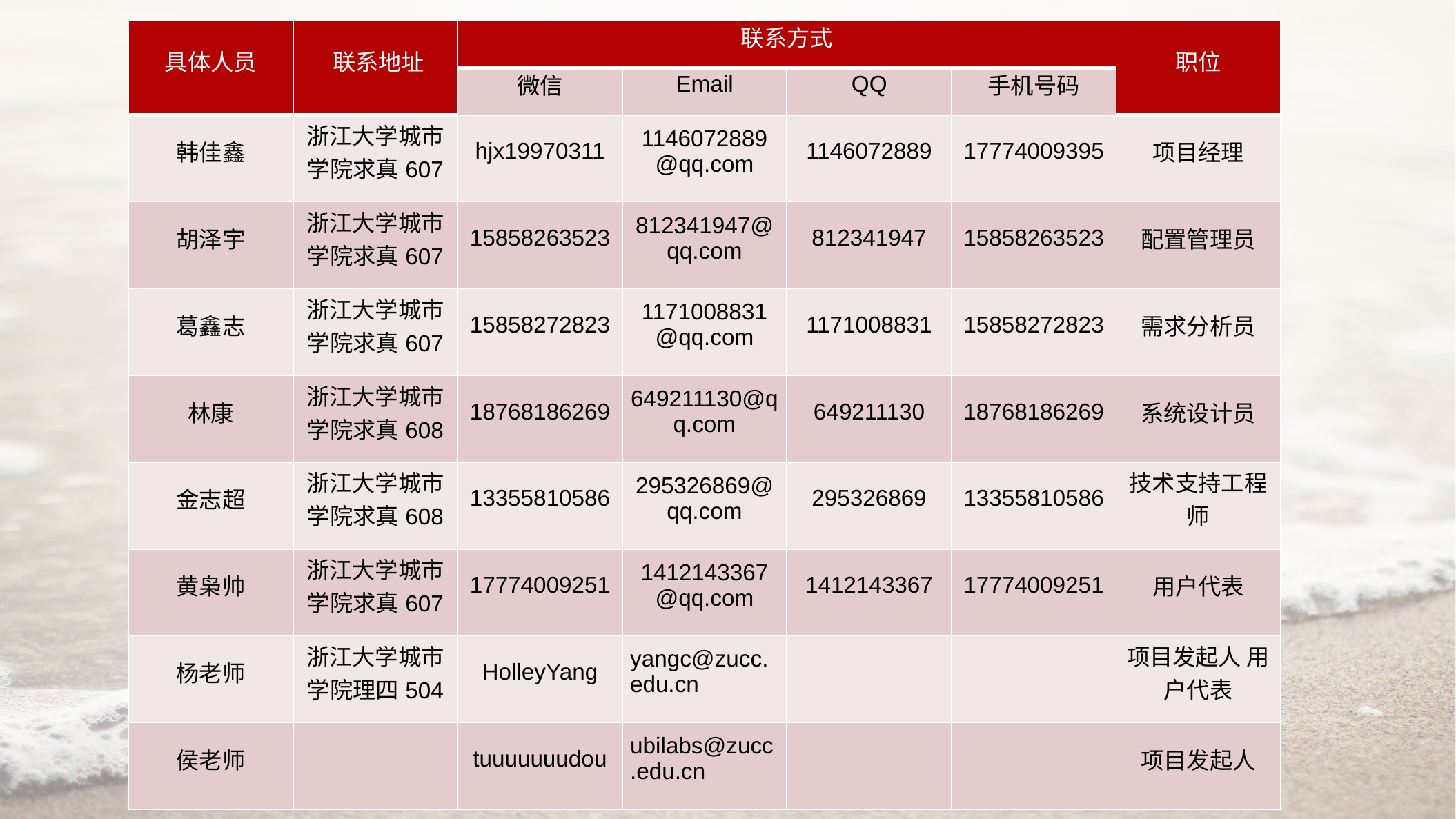

| 具体人员 | 联系地址 | 联系方式 |  |  |  | 职位 |
| --- | --- | --- | --- | --- | --- | --- |
|  |  | 微信 | Email | QQ | 手机号码 |  |
| 韩佳鑫 | 浙江大学城市学院求真607 | hjx19970311 | 1146072889@qq.com | 1146072889 | 17774009395 | 项目经理 |
| 胡泽宇 | 浙江大学城市学院求真607 | 15858263523 | 812341947@qq.com | 812341947 | 15858263523 | 配置管理员 |
| 葛鑫志 | 浙江大学城市学院求真607 | 15858272823 | 1171008831@qq.com | 1171008831 | 15858272823 | 需求分析员 |
| 林康 | 浙江大学城市学院求真608 | 18768186269 | 649211130@qq.com | 649211130 | 18768186269 | 系统设计员 |
| 金志超 | 浙江大学城市学院求真608 | 13355810586 | 295326869@qq.com | 295326869 | 13355810586 | 技术支持工程师 |
| 黄枭帅 | 浙江大学城市学院求真607 | 17774009251 | 1412143367@qq.com | 1412143367 | 17774009251 | 用户代表 |
| 杨老师 | 浙江大学城市学院理四504 | HolleyYang | yangc@zucc.edu.cn |  |  | 项目发起人 用户代表 |
| 侯老师 |  | tuuuuuuudou | ubilabs@zucc.edu.cn |  |  | 项目发起人 |